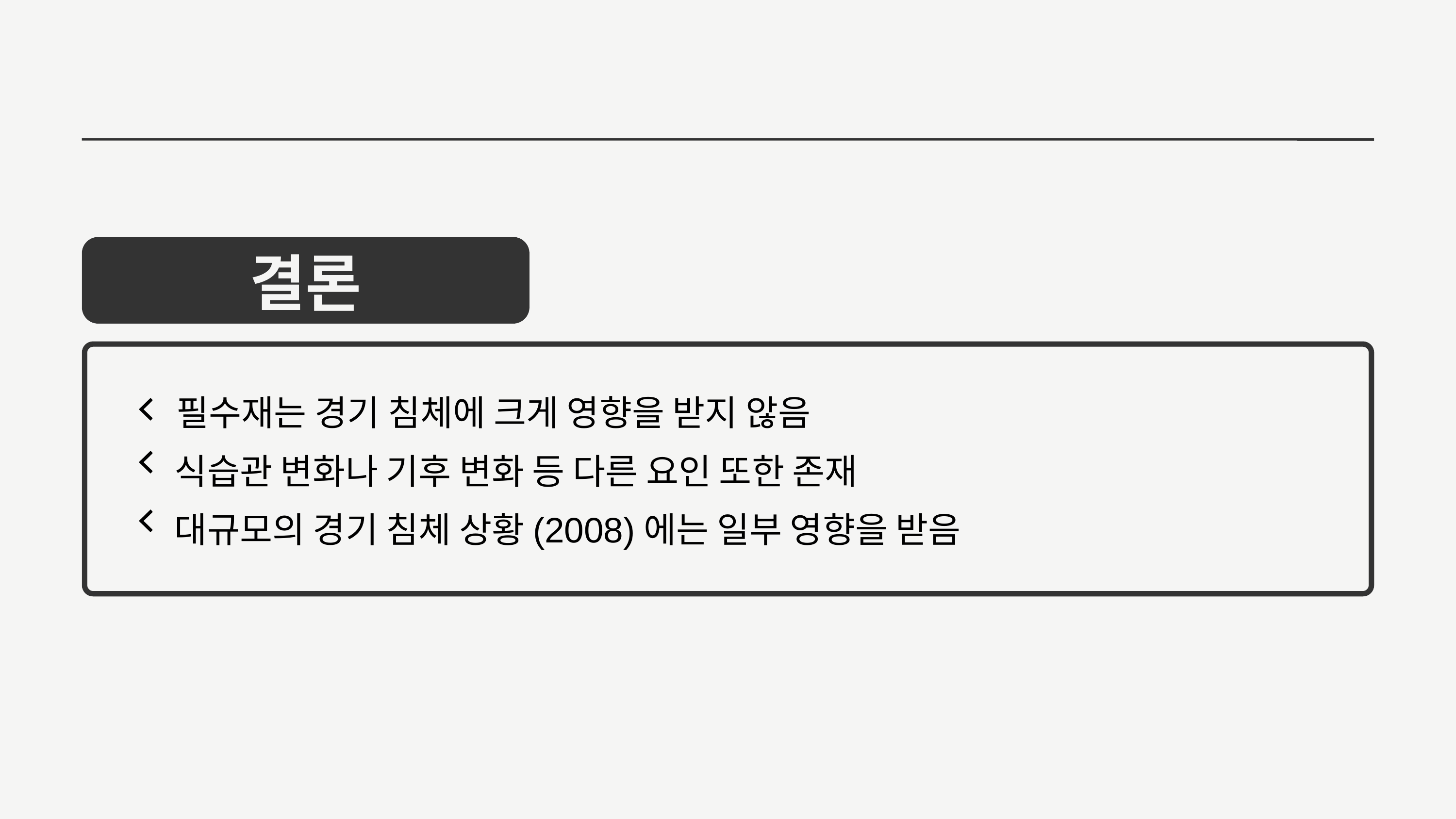

결론

필수재는 경기 침체에 크게 영향을 받지 않음

식습관 변화나 기후 변화 등 다른 요인 또한 존재

대규모의 경기 침체 상황(2008)에는 일부 영향을 받음